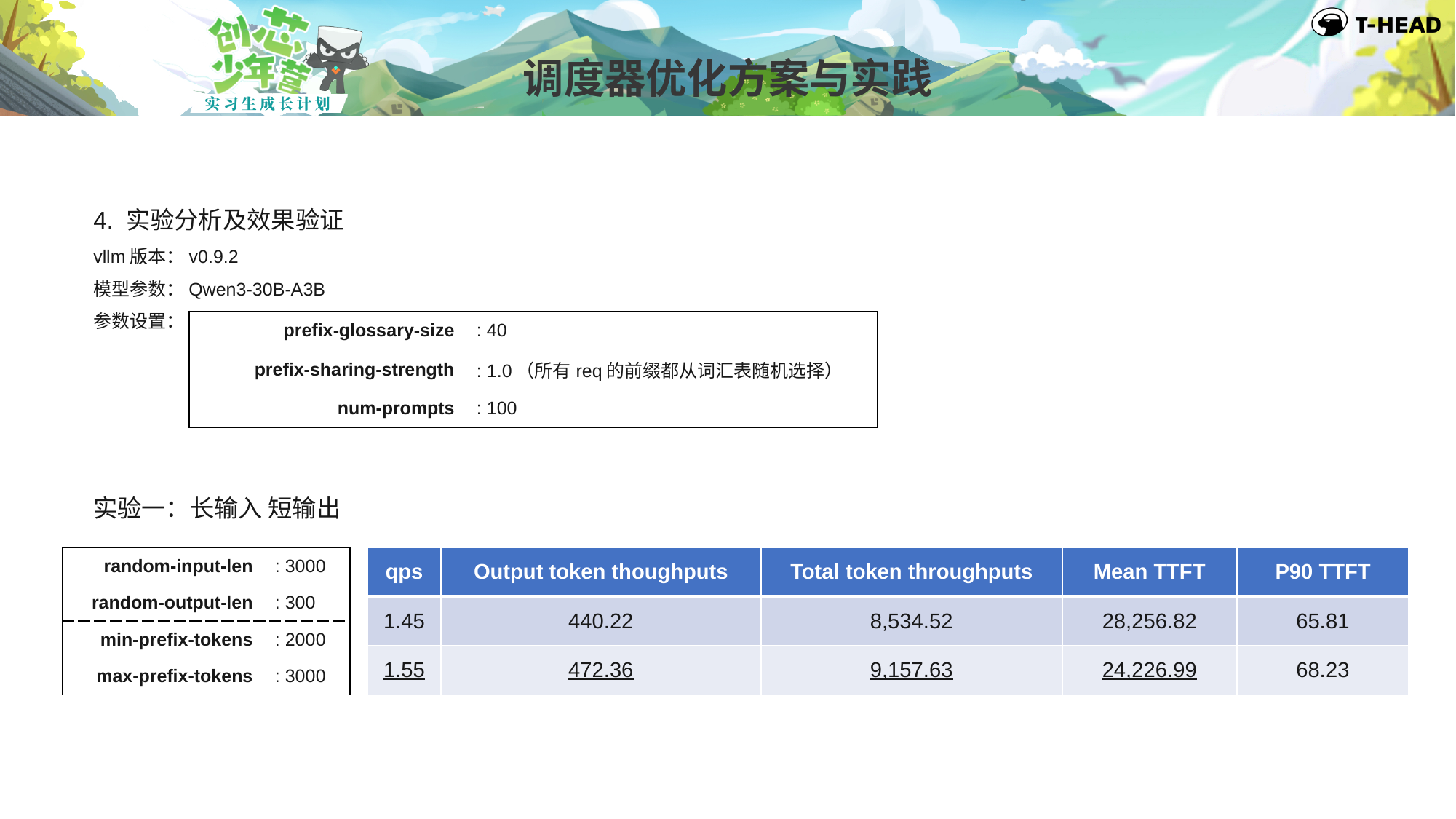

调度器优化方案与实践
4. 实验分析及效果验证
vllm版本：v0.9.2
模型参数：Qwen3-30B-A3B
参数设置：
| prefix-glossary-size | : 40 |
| --- | --- |
| prefix-sharing-strength | : 1.0（所有req的前缀都从词汇表随机选择） |
| num-prompts | : 100 |

实验一：长输入 短输出
| random-input-len | : 3000 |
| --- | --- |
| random-output-len | : 300 |
| min-prefix-tokens | : 2000 |
| max-prefix-tokens | : 3000 |
| qps | Output token thoughputs | Total token throughputs | Mean TTFT | P90 TTFT |
| --- | --- | --- | --- | --- |
| 1.45 | 440.22 | 8,534.52 | 28,256.82 | 65.81 |
| 1.55 | 472.36 | 9,157.63 | 24,226.99 | 68.23 |